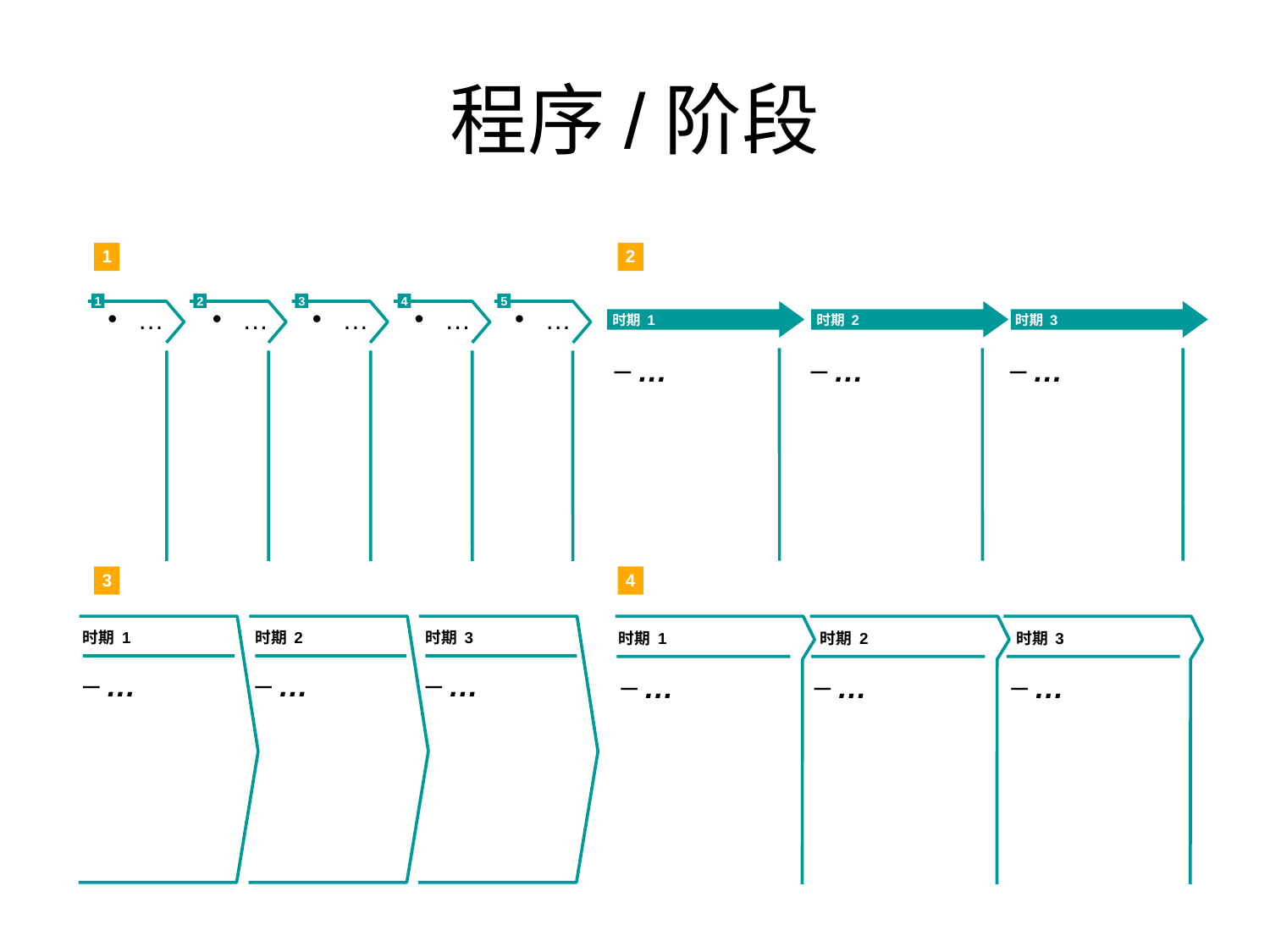

# 程序/阶段
1
2
1
2
3
4
5

…
…
…
…
…
时期 1
时期 2
时期 3

…
…
…
3
4

时期 1
时期 2
时期 3
时期 1
时期 2
时期 3

…
…
…
…
…
…